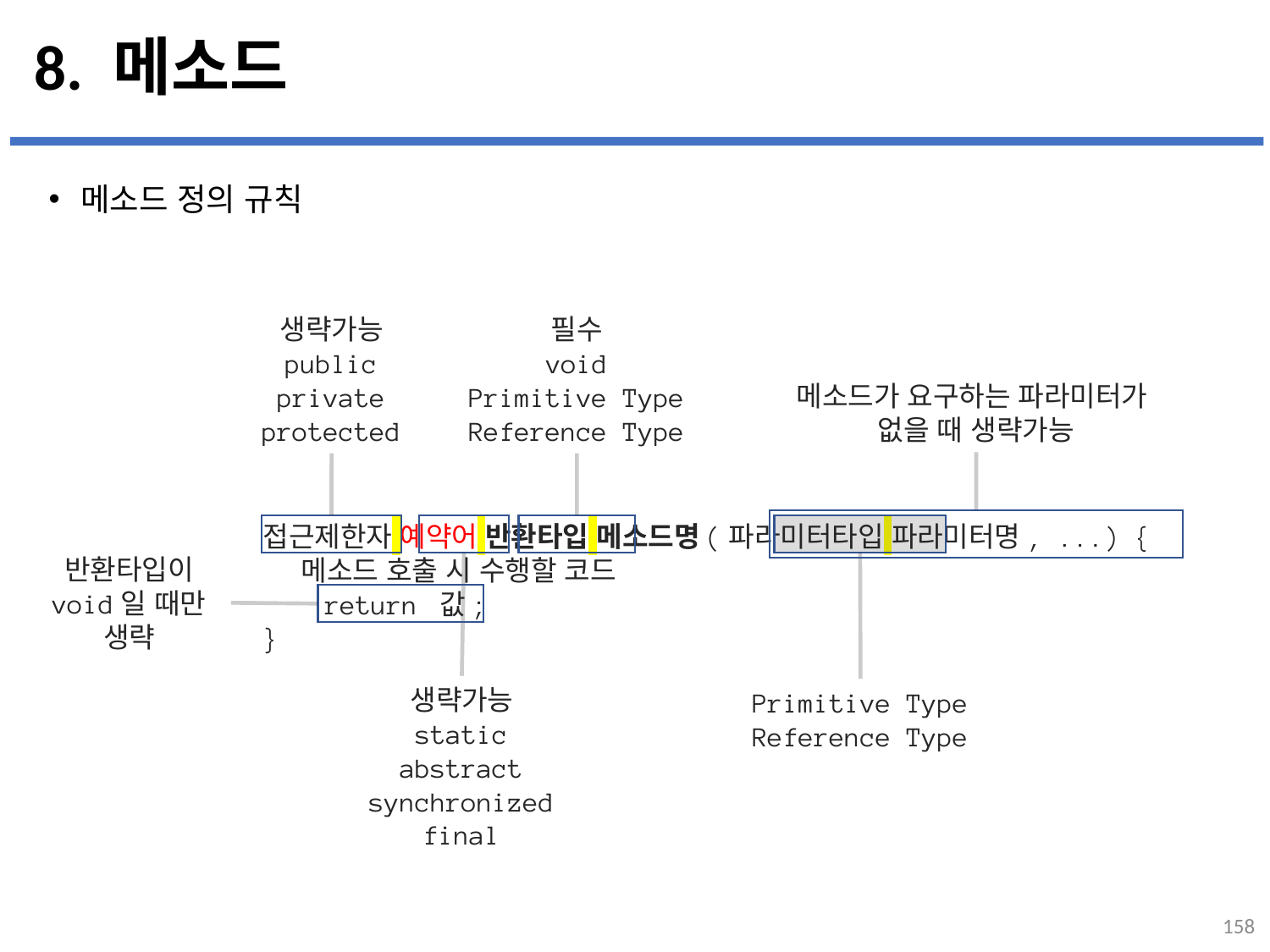

# 8. 메소드
메소드 정의 규칙

...

설명
생략가능
public
private
protected
필수
void
Primitive Type
Reference Type
메소드가 요구하는 파라미터가
없을 때 생략가능

접근제한자 예약어 반환타입 메소드명(파라미터타입 파라미터명, ...) {
    메소드 호출 시 수행할 코드
    return 값;
}

반환타입이 void일 때만 생략

생략가능
static
abstract
synchronized
final
Primitive Type
Reference Type
158